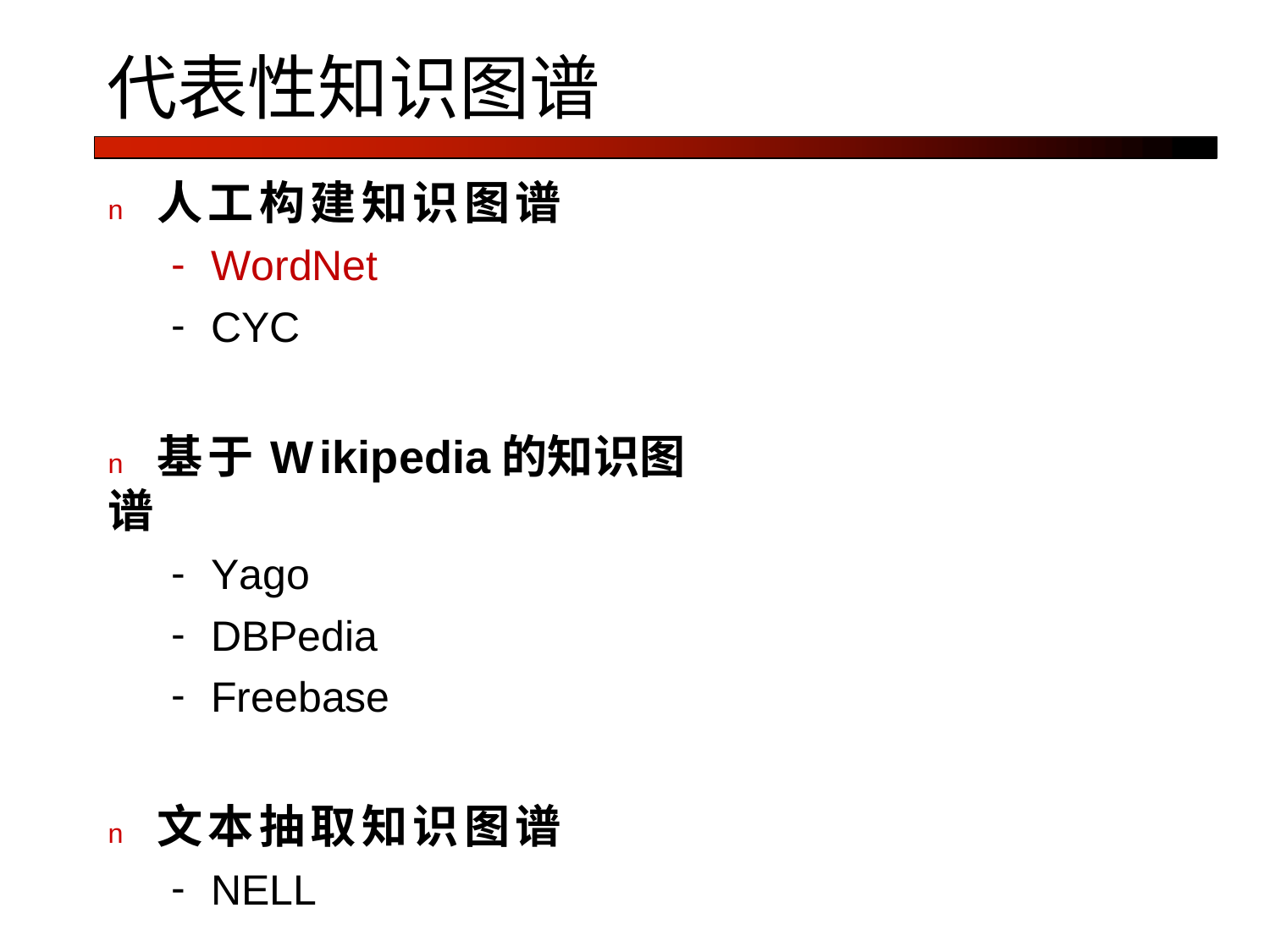

# 代表性知识图谱

n	人工构建知识图谱

WordNet

CYC

n	基于Wikipedia的知识图谱

Yago

DBPedia

Freebase

n	文本抽取知识图谱

NELL